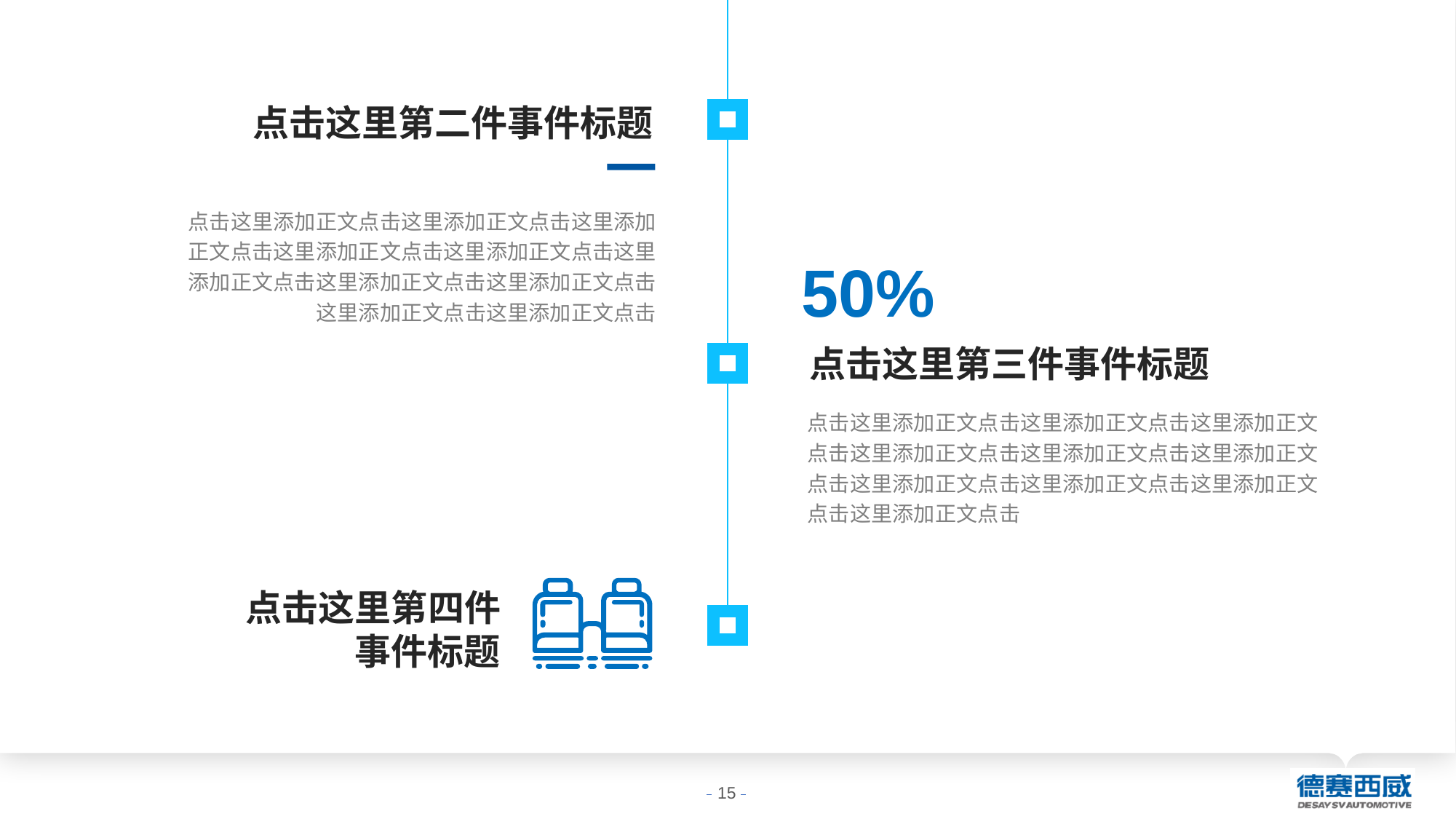

点击这里第二件事件标题

点击这里添加正文点击这里添加正文点击这里添加正文点击这里添加正文点击这里添加正文点击这里添加正文点击这里添加正文点击这里添加正文点击这里添加正文点击这里添加正文点击
50%
点击这里第三件事件标题

点击这里添加正文点击这里添加正文点击这里添加正文点击这里添加正文点击这里添加正文点击这里添加正文点击这里添加正文点击这里添加正文点击这里添加正文点击这里添加正文点击

点击这里第四件事件标题